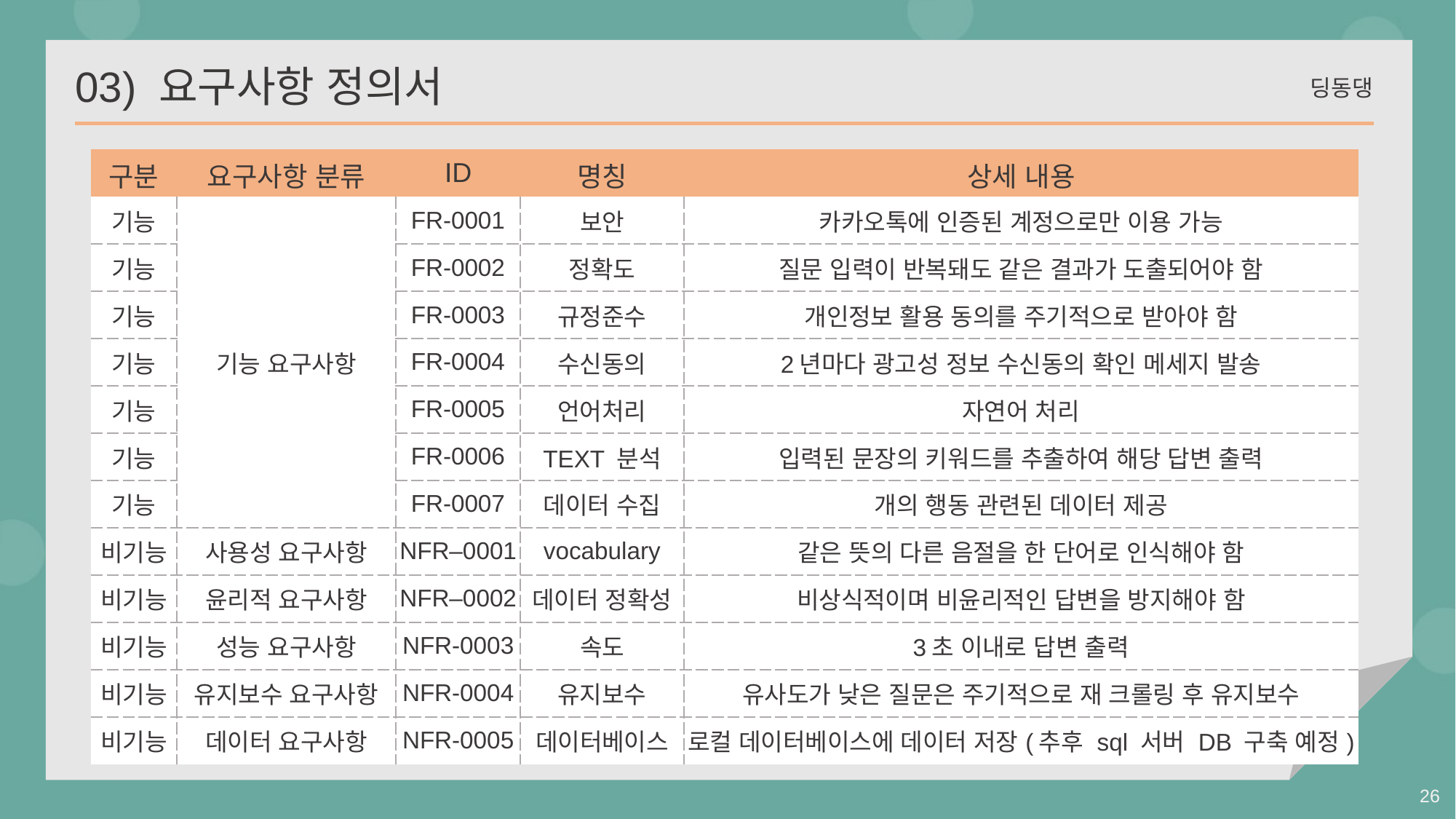

03) 요구사항 정의서
     딩동댕
| 구분 | 요구사항 분류 | ID | 명칭 | 상세 내용 |
| --- | --- | --- | --- | --- |
| 기능 | 기능 요구사항 | FR-0001 | 보안 | 카카오톡에 인증된 계정으로만 이용 가능 |
| 기능 |  | FR-0002 | 정확도 | 질문 입력이 반복돼도 같은 결과가 도출되어야 함 |
| 기능 |  | FR-0003 | 규정준수 | 개인정보 활용 동의를 주기적으로 받아야 함 |
| 기능 |  | FR-0004 | 수신동의 | 2년마다 광고성 정보 수신동의 확인 메세지 발송 |
| 기능 |  | FR-0005 | 언어처리 | 자연어 처리 |
| 기능 |  | FR-0006 | TEXT 분석 | 입력된 문장의 키워드를 추출하여 해당 답변 출력 |
| 기능 |  | FR-0007 | 데이터 수집 | 개의 행동 관련된 데이터 제공 |
| 비기능 | 사용성 요구사항 | NFR–0001 | vocabulary | 같은 뜻의 다른 음절을 한 단어로 인식해야 함 |
| 비기능 | 윤리적 요구사항 | NFR–0002 | 데이터 정확성 | 비상식적이며 비윤리적인 답변을 방지해야 함 |
| 비기능 | 성능 요구사항 | NFR-0003 | 속도 | 3초 이내로 답변 출력 |
| 비기능 | 유지보수 요구사항 | NFR-0004 | 유지보수 | 유사도가 낮은 질문은 주기적으로 재 크롤링 후 유지보수 |
| 비기능 | 데이터 요구사항 | NFR-0005 | 데이터베이스 | 로컬 데이터베이스에 데이터 저장(추후 sql 서버 DB 구축 예정) |
26